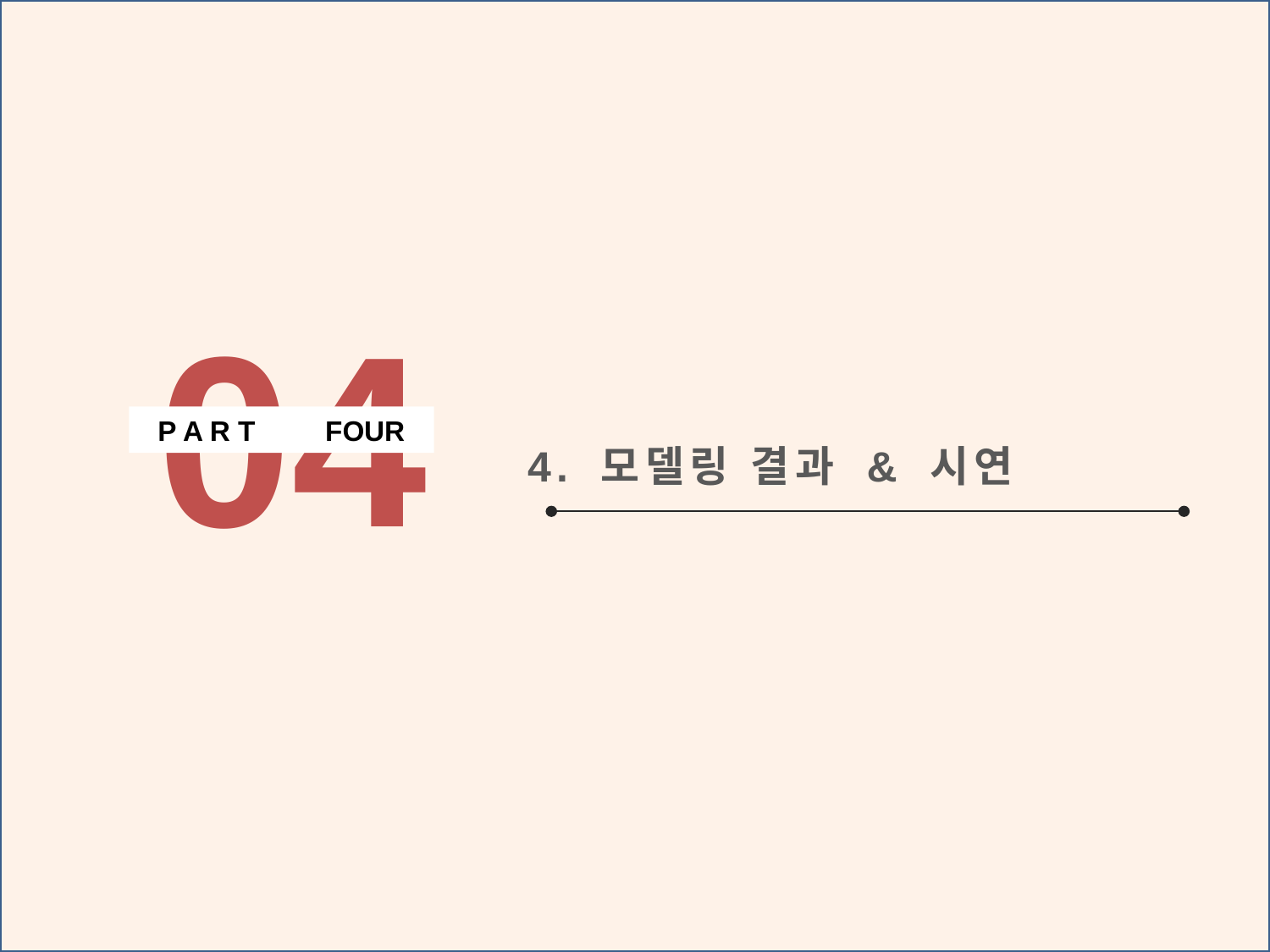

04
P A R T         FOUR
 4. 모델링 결과 & 시연